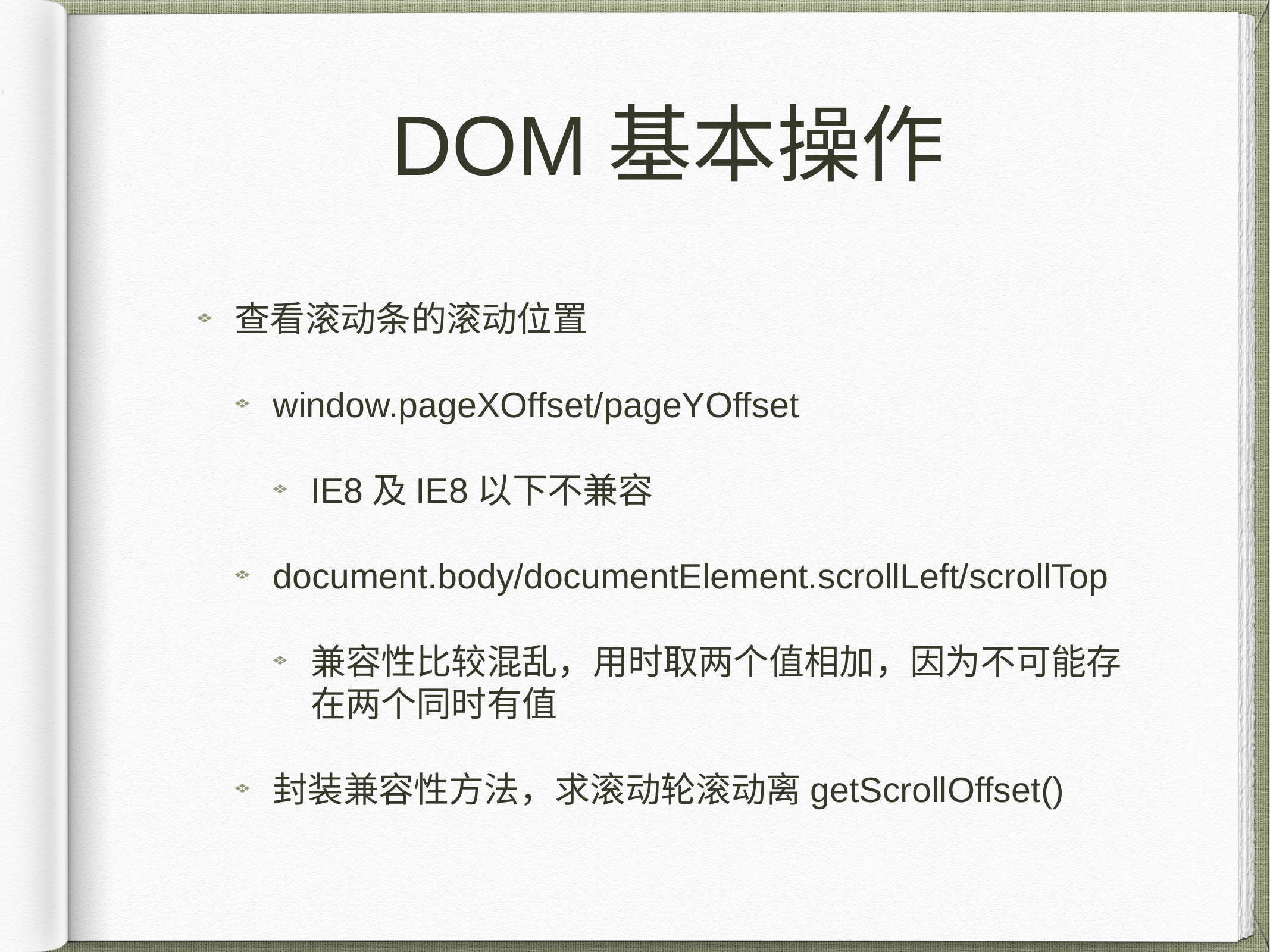

# DOM基本操作
查看滚动条的滚动位置
window.pageXOffset/pageYOffset
IE8及IE8以下不兼容
document.body/documentElement.scrollLeft/scrollTop
兼容性比较混乱，用时取两个值相加，因为不可能存在两个同时有值
封装兼容性方法，求滚动轮滚动离getScrollOffset()